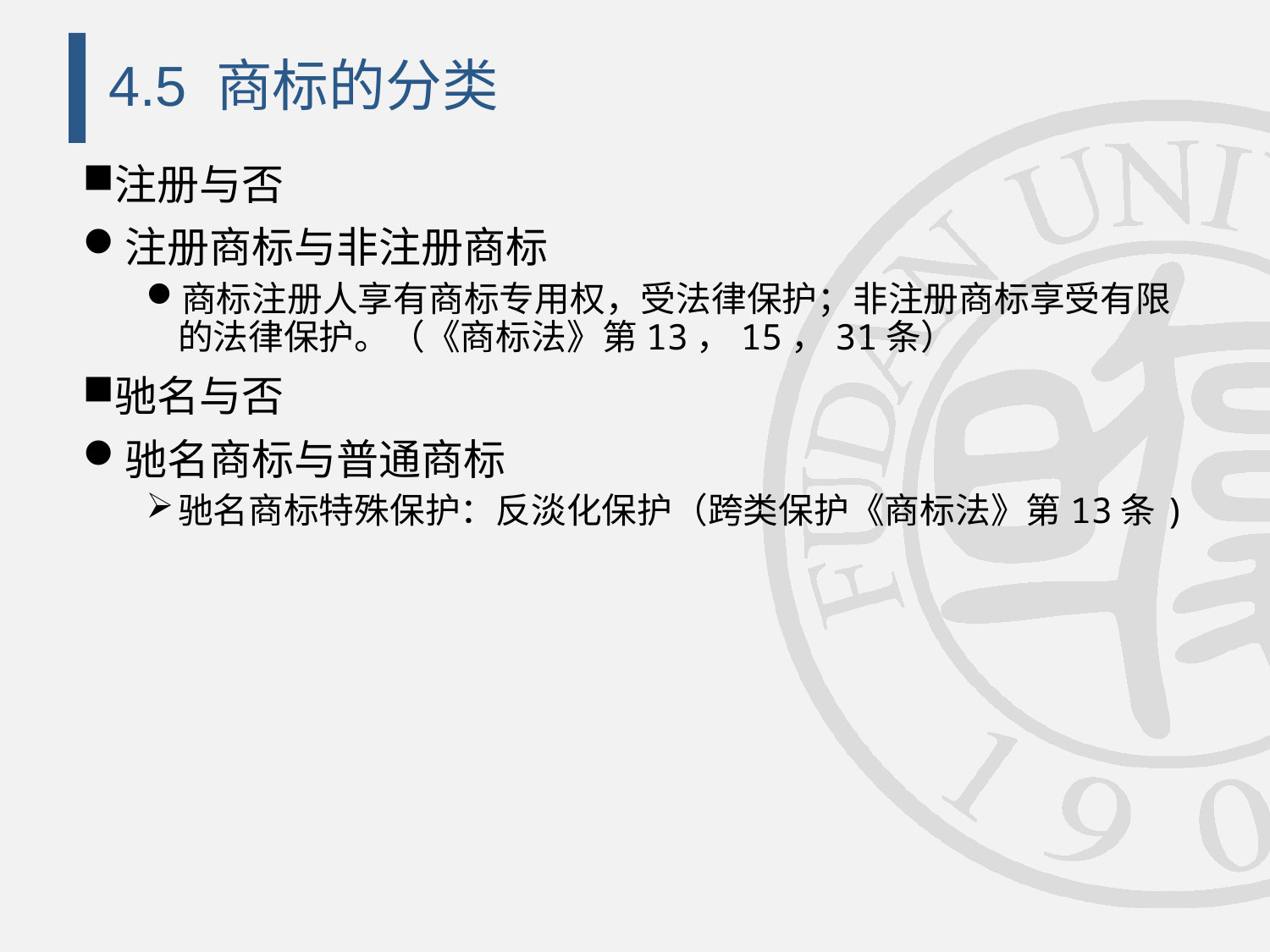

# 4.5 商标的分类
注册与否
注册商标与非注册商标
商标注册人享有商标专用权，受法律保护；非注册商标享受有限的法律保护。（《商标法》第13，15，31条）
驰名与否
驰名商标与普通商标
驰名商标特殊保护：反淡化保护（跨类保护《商标法》第13条)